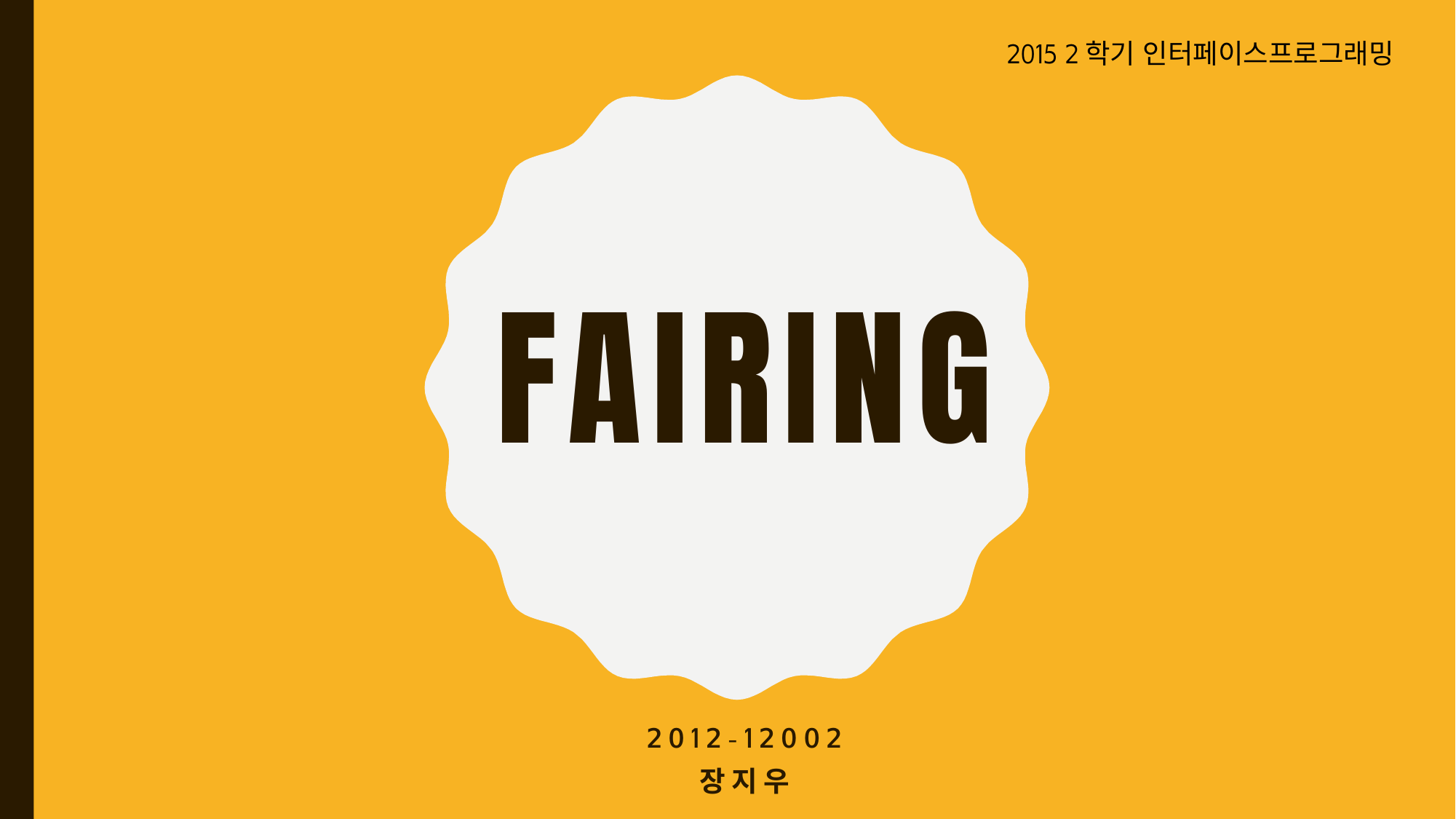

2015 2학기 인터페이스프로그래밍
# Fairing
2012-12002
장지우